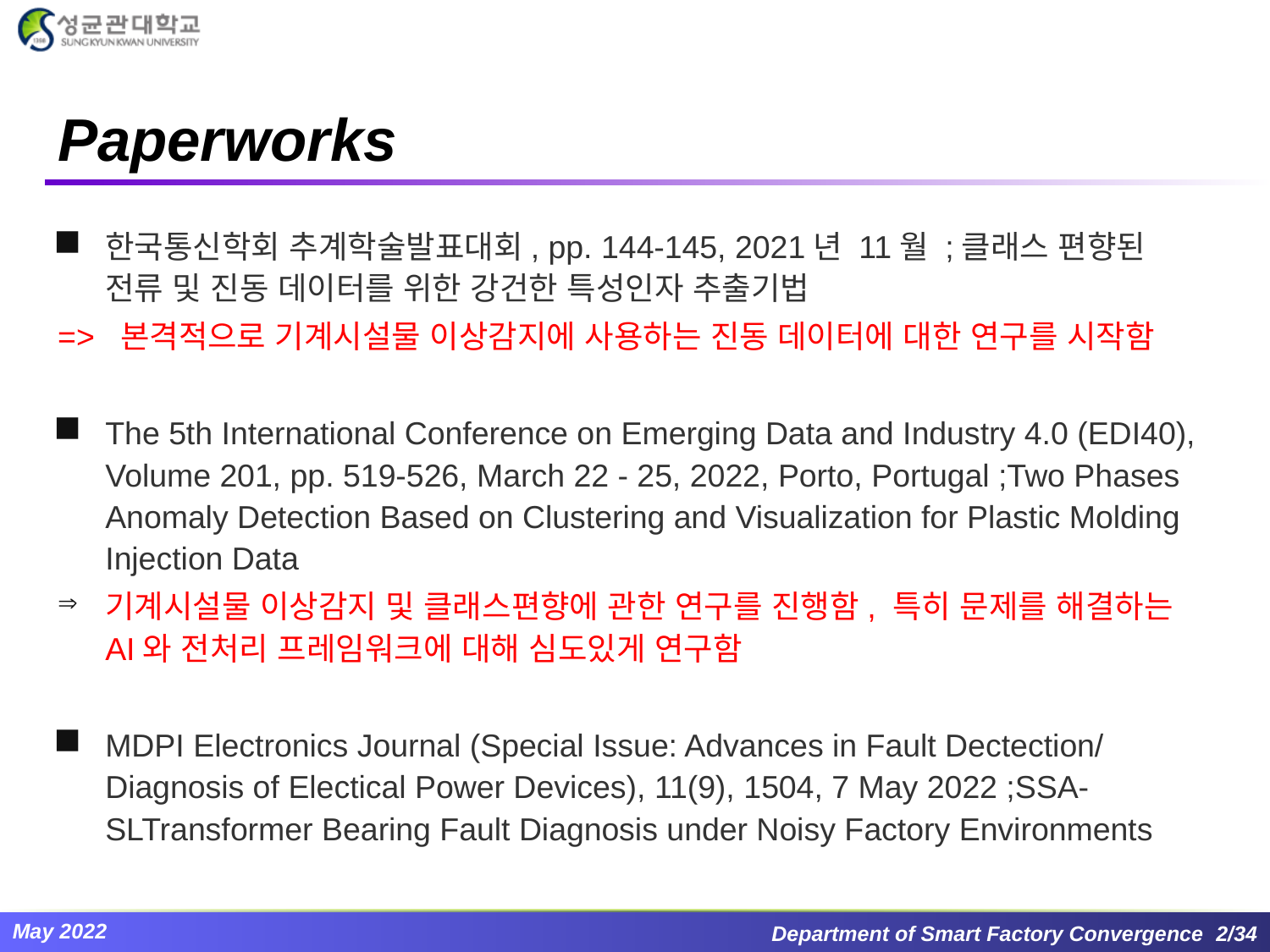

# Paperworks
한국통신학회 추계학술발표대회, pp. 144-145, 2021년 11월 ;클래스 편향된 전류 및 진동 데이터를 위한 강건한 특성인자 추출기법
=>  본격적으로 기계시설물 이상감지에 사용하는 진동 데이터에 대한 연구를 시작함

The 5th International Conference on Emerging Data and Industry 4.0 (EDI40), Volume 201, pp. 519-526, March 22 - 25, 2022, Porto, Portugal ;Two Phases Anomaly Detection Based on Clustering and Visualization for Plastic Molding Injection Data
기계시설물 이상감지 및 클래스편향에 관한 연구를 진행함, 특히 문제를 해결하는 AI와 전처리 프레임워크에 대해 심도있게 연구함

MDPI Electronics Journal (Special Issue: Advances in Fault Dectection/Diagnosis of Electical Power Devices), 11(9), 1504, 7 May 2022 ;SSA-SLTransformer Bearing Fault Diagnosis under Noisy Factory Environments